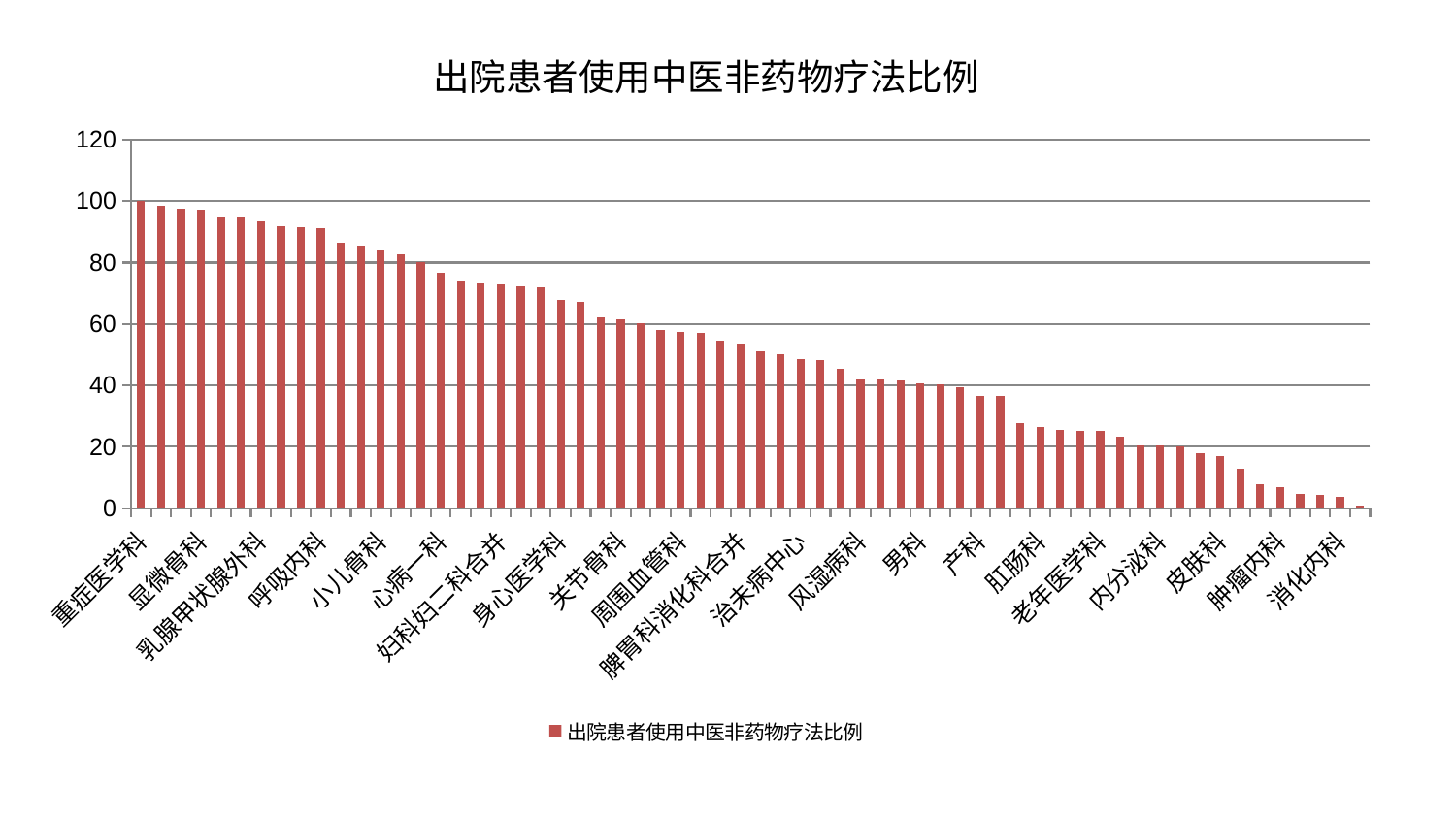

### Chart: 出院患者使用中医非药物疗法比例

| Category | 出院患者使用中医非药物疗法比例 |
|---|---|
| 重症医学科 | 100.0 |
| 东区肾病科 | 98.45445813092776 |
| 美容皮肤科 | 97.5872916091676 |
| 显微骨科 | 97.31252940701039 |
| 运动损伤骨科 | 94.69062449585336 |
| 中医经典科 | 94.5501089019656 |
| 乳腺甲状腺外科 | 93.34897579932425 |
| 脑病二科 | 91.80613307673214 |
| 胸外科 | 91.5979669907514 |
| 呼吸内科 | 91.21102445347164 |
| 心病四科 | 86.53090306784365 |
| 肝胆外科 | 85.65367028143353 |
| 小儿骨科 | 83.83078430813494 |
| 东区重症医学科 | 82.57772039102902 |
| 骨科 | 80.29802808990667 |
| 心病一科 | 76.80745144676837 |
| 推拿科 | 73.96357248891445 |
| 口腔科 | 73.20402676154389 |
| 妇科妇二科合并 | 72.91091471723385 |
| 脑病三科 | 72.38777001835709 |
| 西区重症医学科 | 71.85143457112461 |
| 身心医学科 | 67.73896265121108 |
| 普通外科 | 67.17226735409201 |
| 脑病一科 | 62.23744118185978 |
| 关节骨科 | 61.54126660263625 |
| 血液科 | 60.20403510918511 |
| 创伤骨科 | 58.09526749591532 |
| 周围血管科 | 57.29634496810961 |
| 神经内科 | 57.276668214368286 |
| 心病三科 | 54.432342029340816 |
| 脾胃科消化科合并 | 53.798486728693995 |
| 眼科 | 50.965829669216234 |
| 脾胃病科 | 50.21259488468462 |
| 治未病中心 | 48.52999749320714 |
| 综合内科 | 48.20802833778898 |
| 耳鼻喉科 | 45.51858484677358 |
| 风湿病科 | 41.83788573843652 |
| 心血管内科 | 41.80139641632386 |
| 心病二科 | 41.516778490035946 |
| 男科 | 40.62950841749719 |
| 妇科 | 40.34976291705724 |
| 小儿推拿科 | 39.344577767464294 |
| 产科 | 36.68944539573293 |
| 脊柱骨科 | 36.465119845441826 |
| 泌尿外科 | 27.847386369692792 |
| 肛肠科 | 26.50551749348743 |
| 肾病科 | 25.537178177012496 |
| 康复科 | 25.274605017838162 |
| 老年医学科 | 25.216247848488578 |
| 医院 | 23.317263555892566 |
| 肾脏内科 | 20.546595612546316 |
| 内分泌科 | 20.374415531653067 |
| 神经外科 | 20.076017597544 |
| 妇二科 | 17.99346609408718 |
| 皮肤科 | 17.044505702863574 |
| 微创骨科 | 12.81509952222468 |
| 肝病科 | 7.795713519780486 |
| 肿瘤内科 | 6.794952491878571 |
| 儿科 | 4.669882058057659 |
| 中医外治中心 | 4.467277394487102 |
| 消化内科 | 3.848728955269124 |
| 针灸科 | 0.9737650202078653 |
11